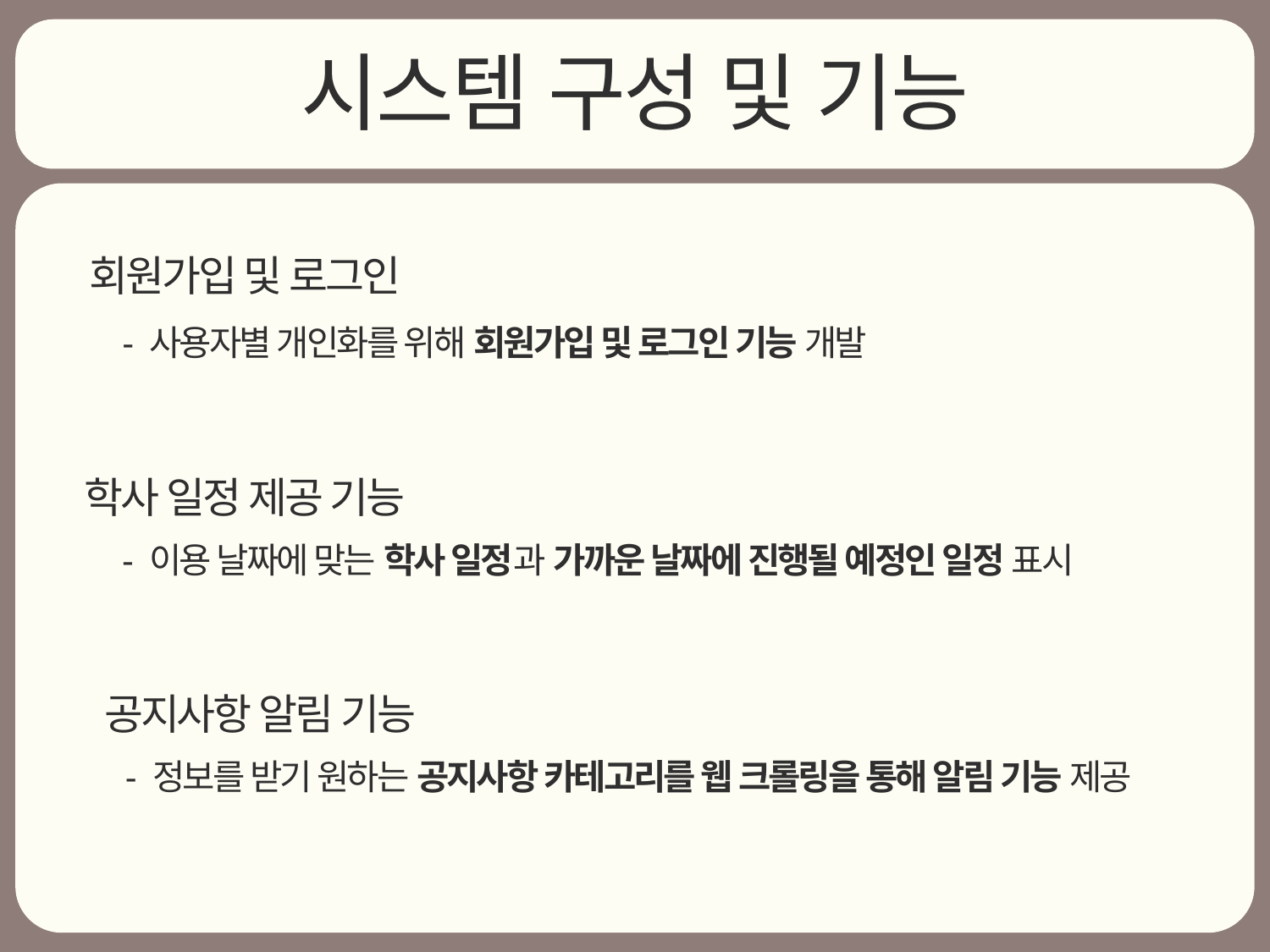

시스템 구성 및 기능
회원가입 및 로그인
- 사용자별 개인화를 위해 회원가입 및 로그인 기능 개발
학사 일정 제공 기능
- 이용 날짜에 맞는 학사 일정과 가까운 날짜에 진행될 예정인 일정 표시
공지사항 알림 기능
- 정보를 받기 원하는 공지사항 카테고리를 웹 크롤링을 통해 알림 기능 제공